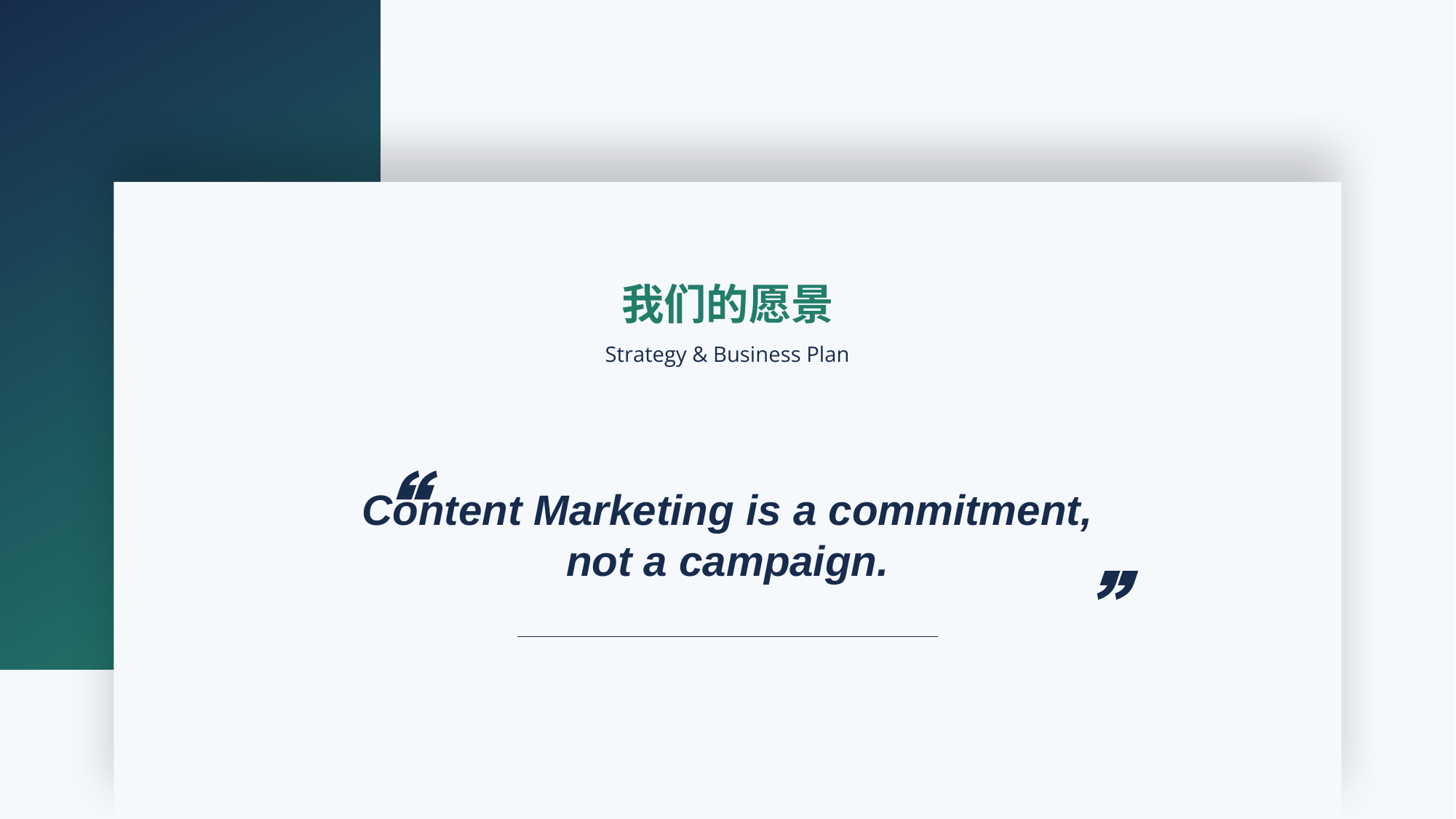

我们的愿景
Strategy & Business Plan

Content Marketing is a commitment, not a campaign.